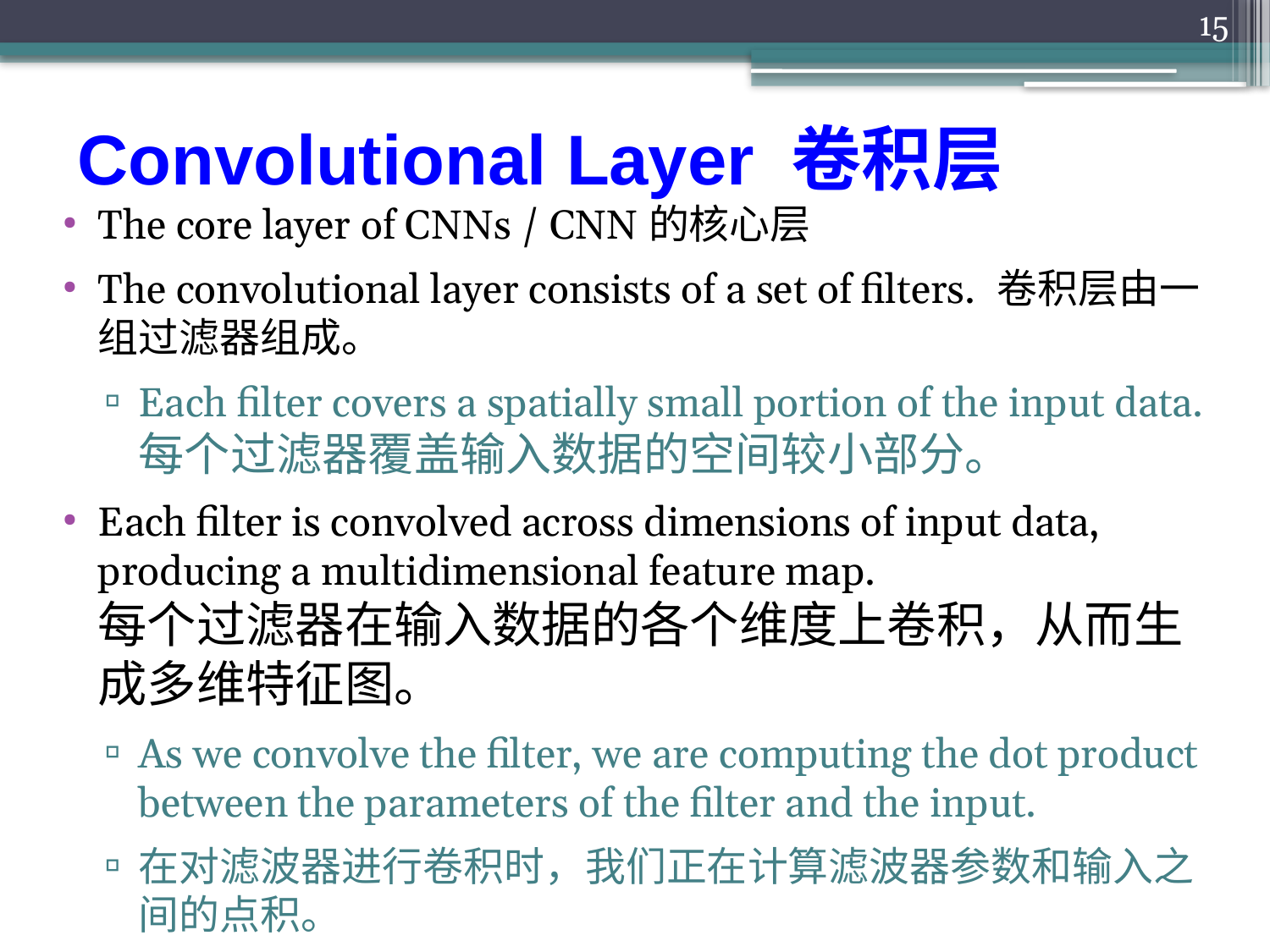

15
# Convolutional Layer 卷积层
The core layer of CNNs / CNN的核心层
The convolutional layer consists of a set of filters. 卷积层由一组过滤器组成。
Each filter covers a spatially small portion of the input data.
每个过滤器覆盖输入数据的空间较小部分。
Each filter is convolved across dimensions of input data, producing a multidimensional feature map.
每个过滤器在输入数据的各个维度上卷积，从而生成多维特征图。
As we convolve the filter, we are computing the dot product between the parameters of the filter and the input.
在对滤波器进行卷积时，我们正在计算滤波器参数和输入之间的点积。